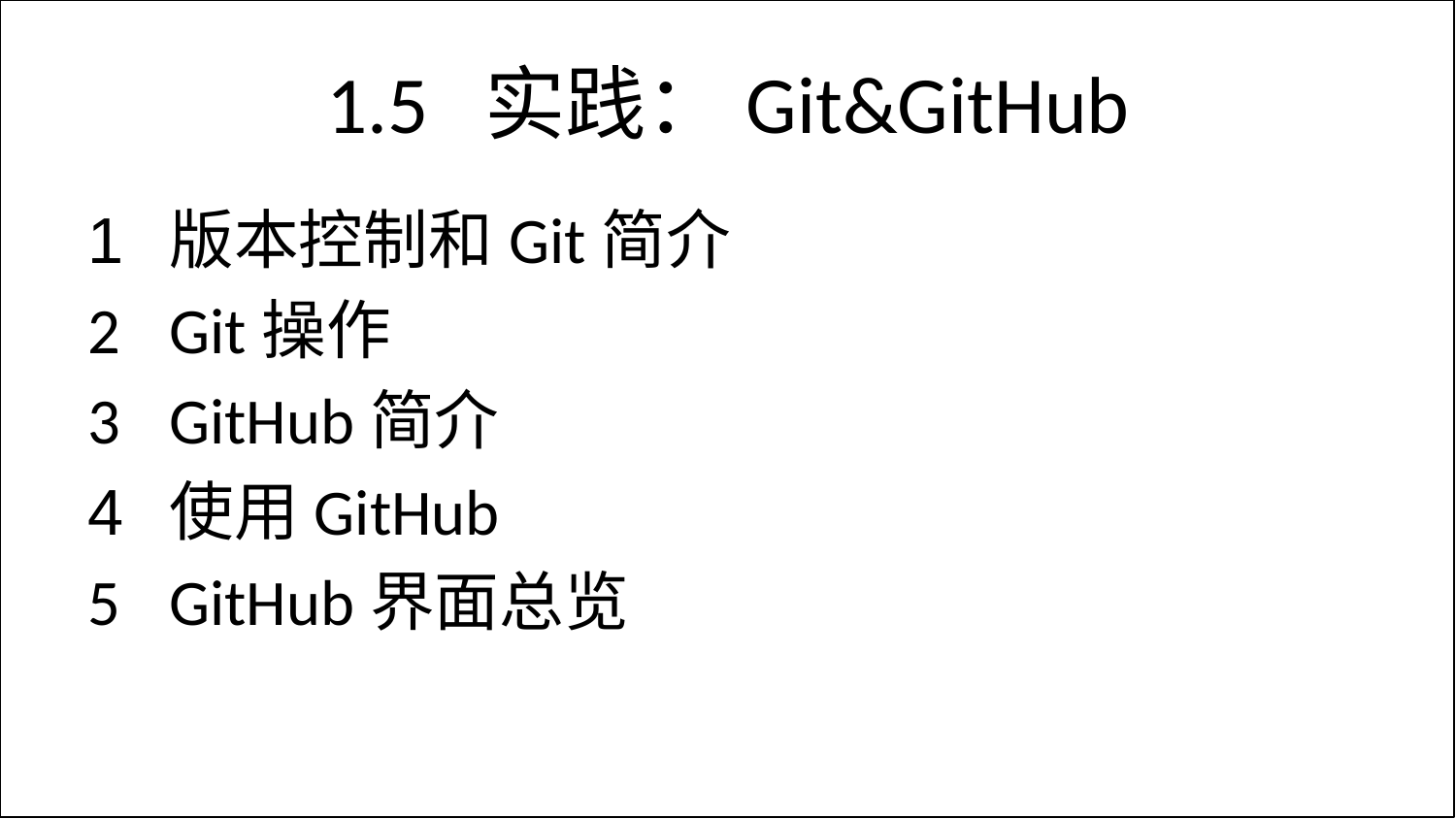

# 1.5  实践：Git&GitHub
版本控制和Git简介
Git操作
GitHub简介
使用GitHub
GitHub界面总览